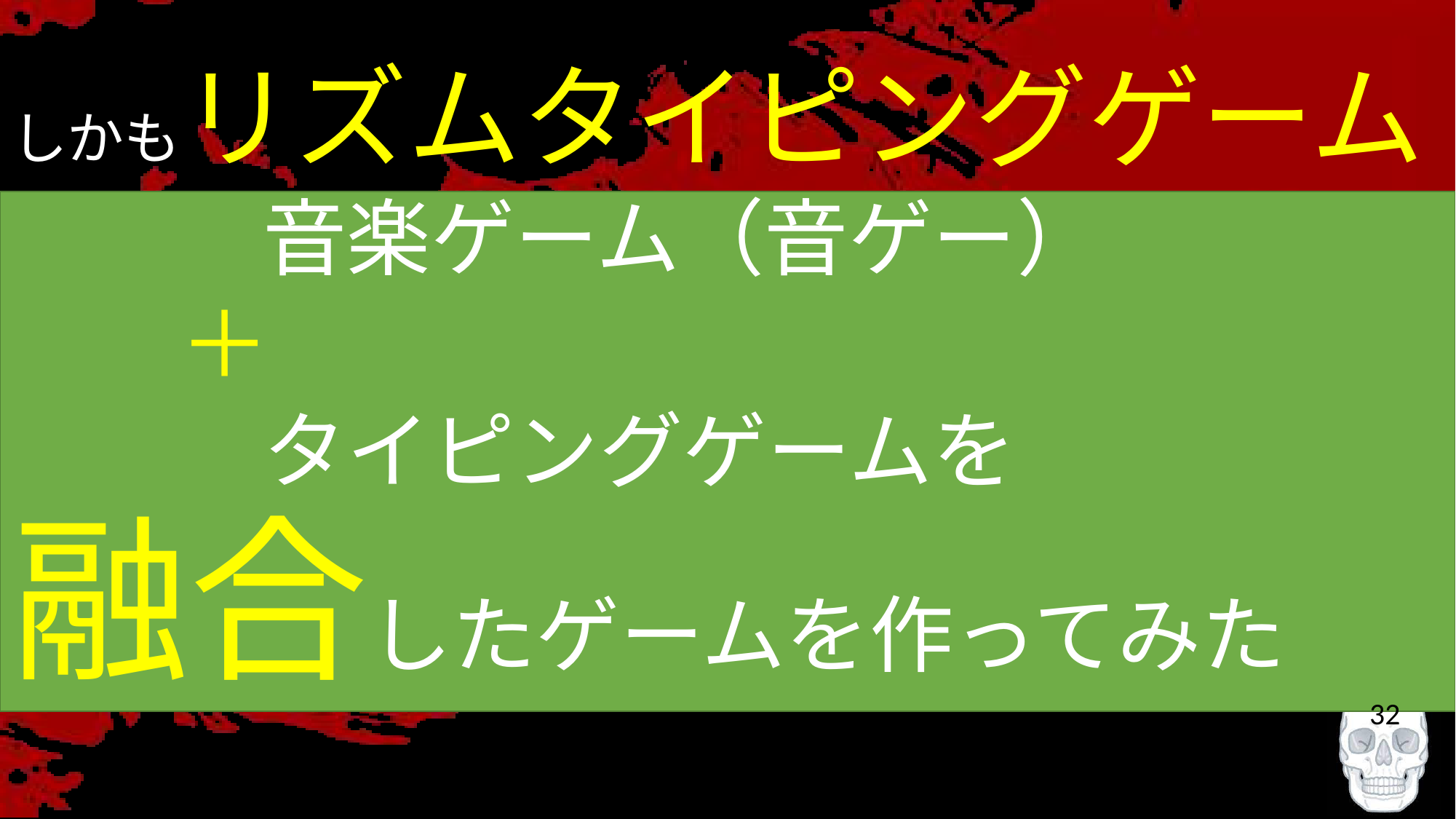

# しかもリズムタイピングゲーム
　　　音楽ゲーム（音ゲー）
					　＋
　　　タイピングゲームを
融合したゲームを作ってみた
32